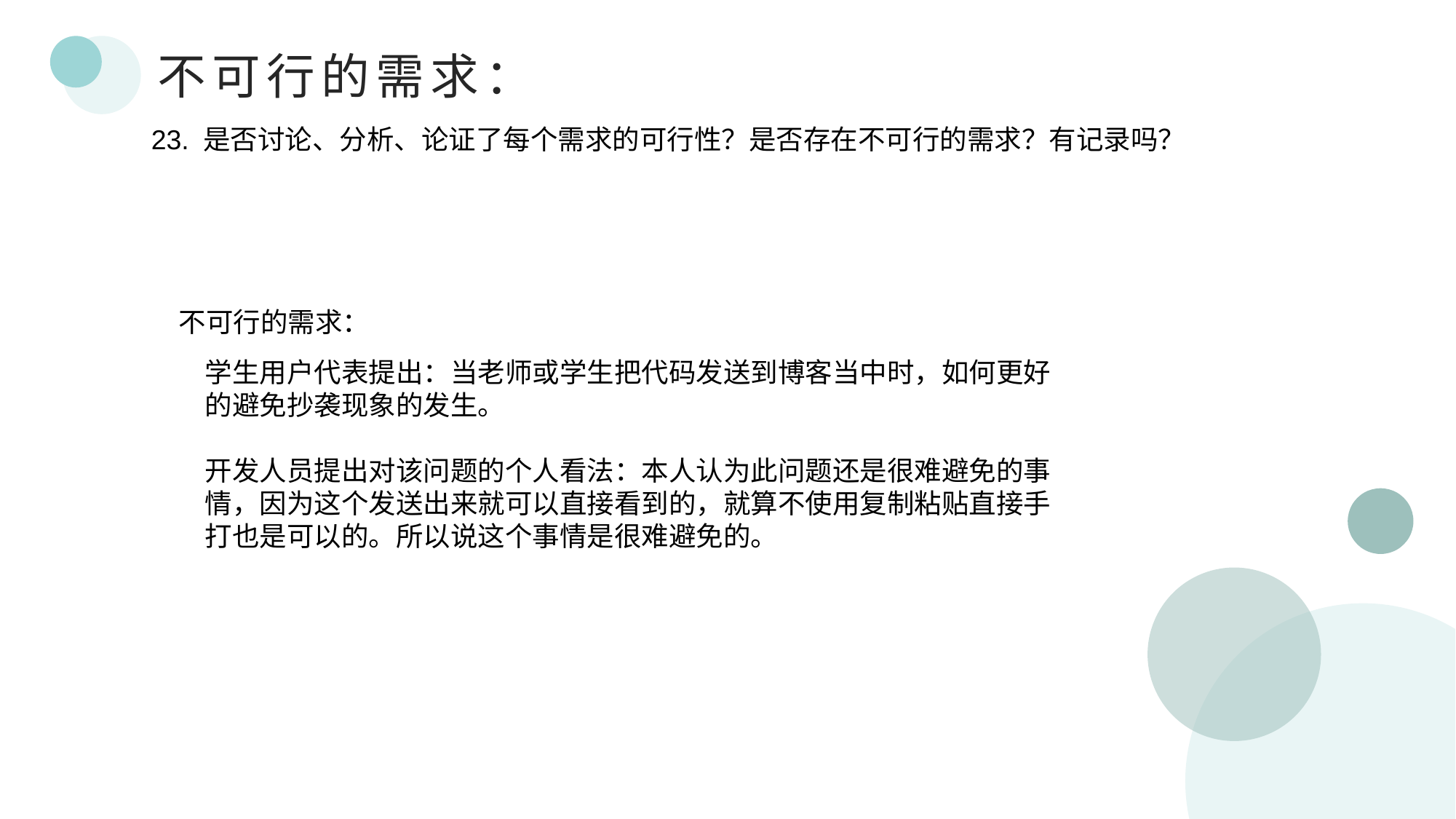

不可行的需求：
23. 是否讨论、分析、论证了每个需求的可行性？是否存在不可行的需求？有记录吗？
不可行的需求：
学生用户代表提出：当老师或学生把代码发送到博客当中时，如何更好的避免抄袭现象的发生。

开发人员提出对该问题的个人看法：本人认为此问题还是很难避免的事情，因为这个发送出来就可以直接看到的，就算不使用复制粘贴直接手打也是可以的。所以说这个事情是很难避免的。

50